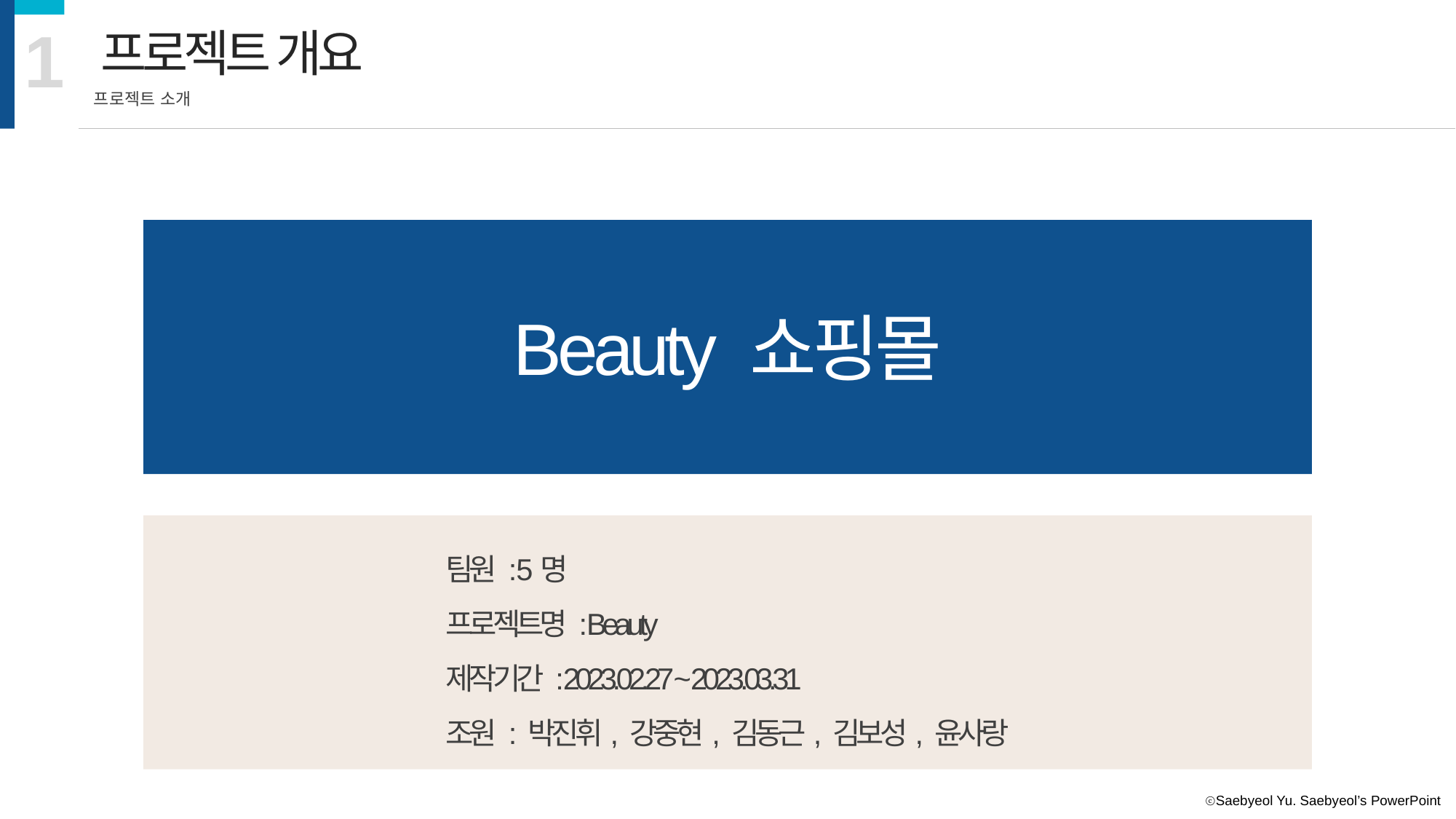

1
프로젝트 개요
프로젝트 소개

Beauty 쇼핑몰

팀원 : 5명
프로젝트명 : Beauty
제작기간 : 2023.02.27 ~ 2023.03.31
조원 : 박진휘, 강중현, 김동근, 김보성, 윤사랑